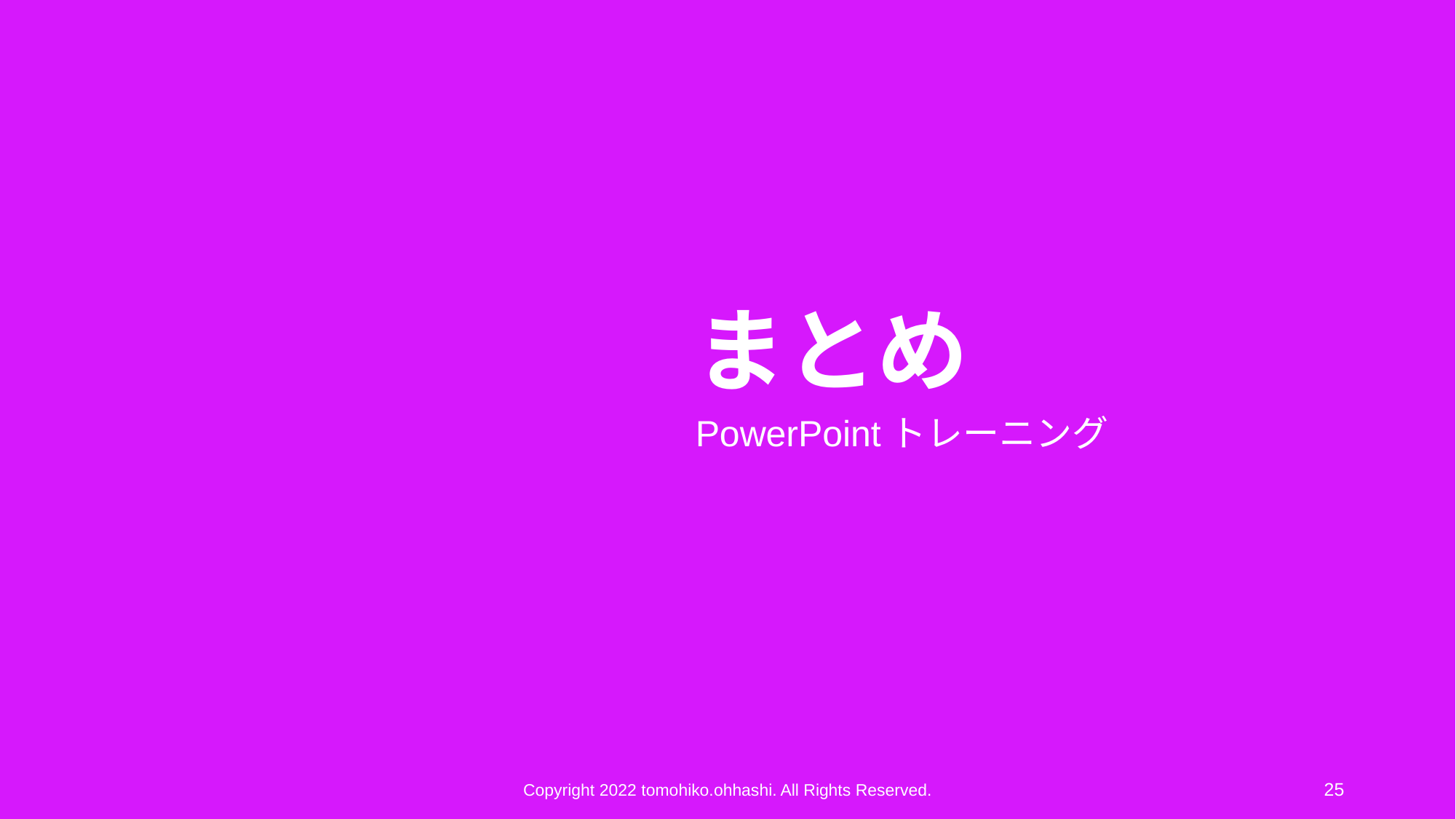

# まとめ
PowerPointトレーニング
Copyright 2022 tomohiko.ohhashi. All Rights Reserved.
25